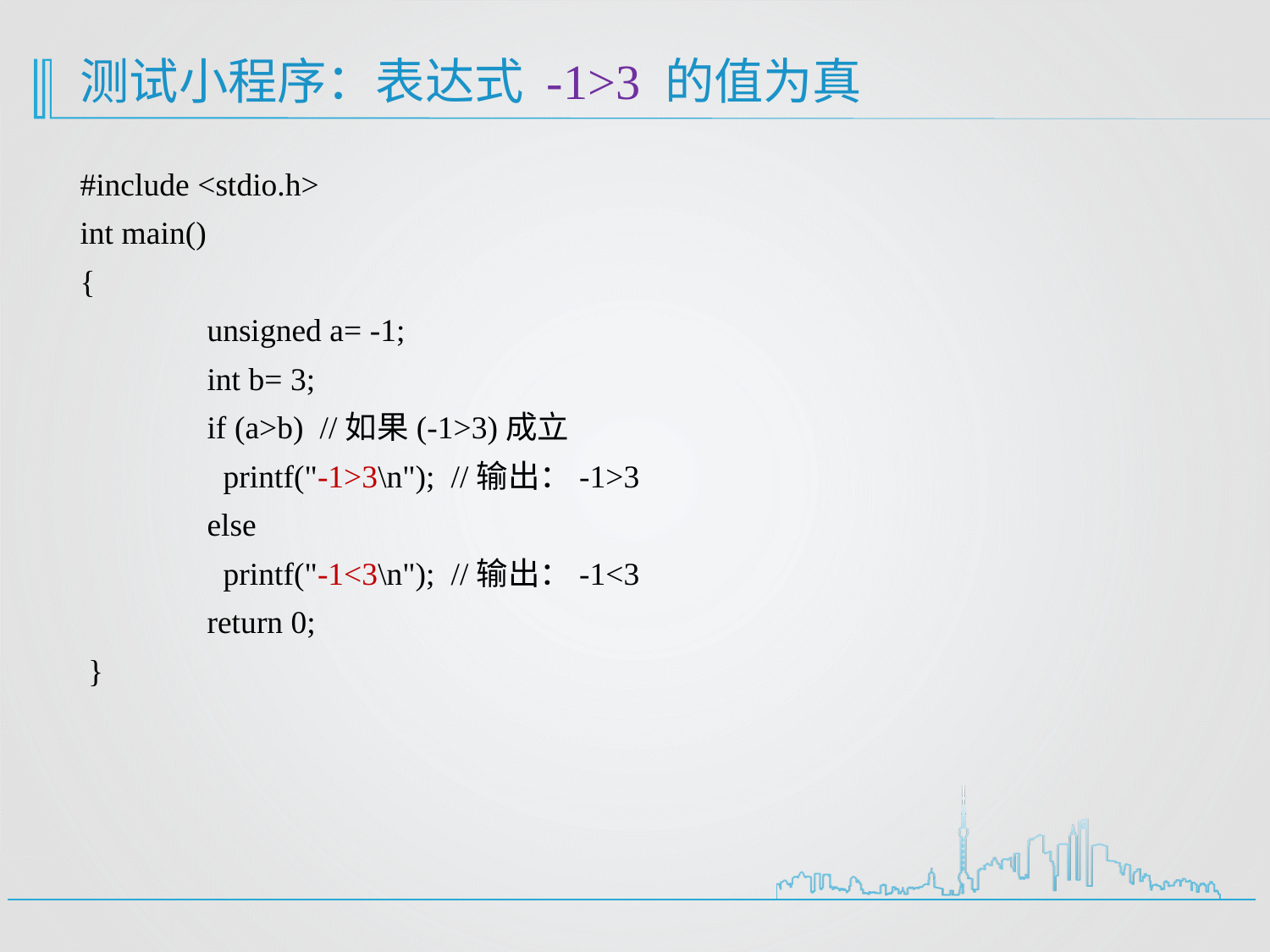

# 测试小程序：表达式 -1>3 的值为真
#include <stdio.h>
int main()
{
	unsigned a= -1;
	int b= 3;
	if (a>b)  //如果(-1>3)成立
	  printf("-1>3\n");  //输出：-1>3
	else
	  printf("-1<3\n");  //输出：-1<3
	return 0;
 }